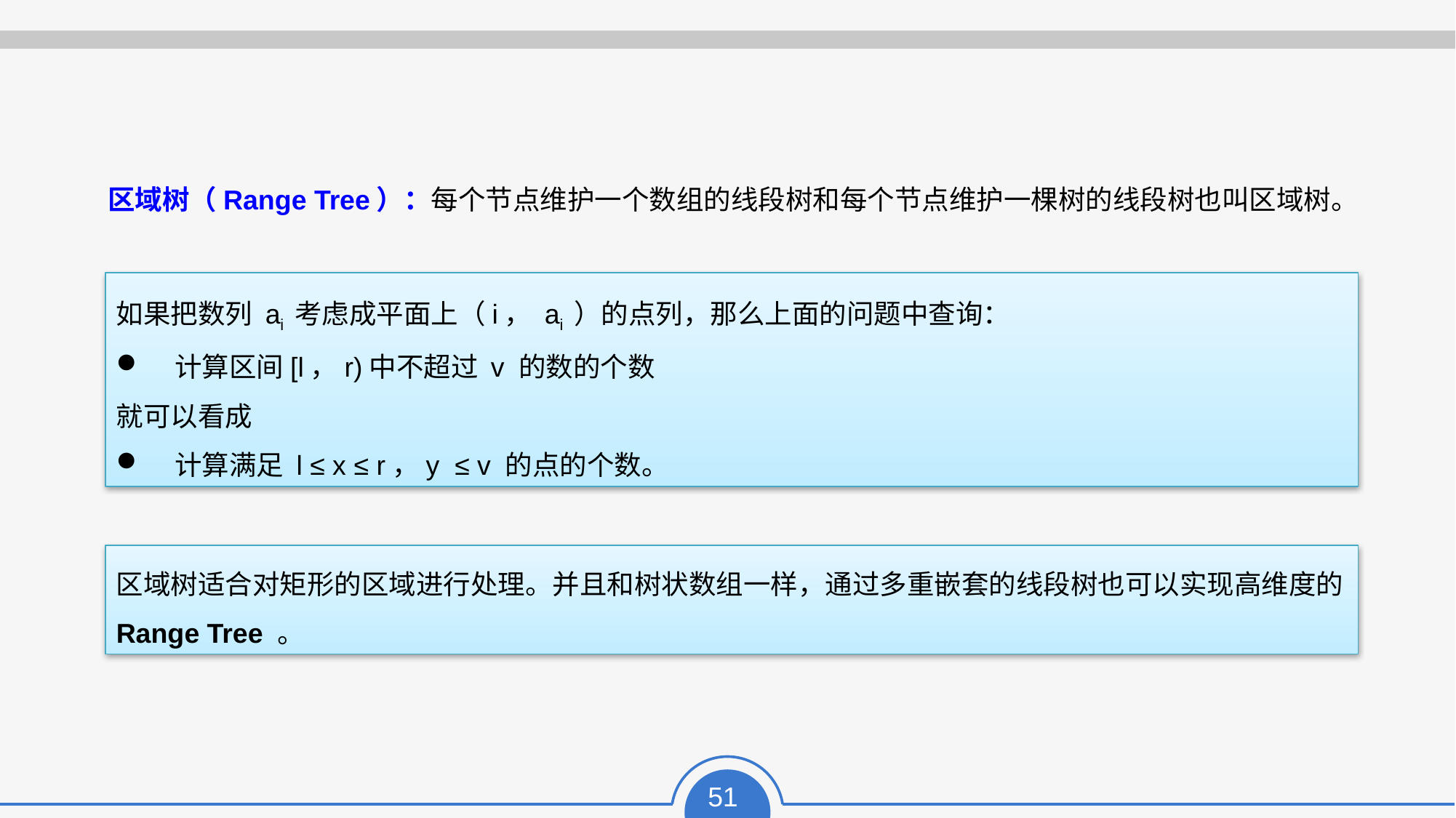

区域树（Range Tree）：每个节点维护一个数组的线段树和每个节点维护一棵树的线段树也叫区域树。
如果把数列 ai 考虑成平面上（i， ai ）的点列，那么上面的问题中查询：
    计算区间[l，r)中不超过 v 的数的个数
就可以看成
    计算满足 l ≤ x ≤ r，y  ≤ v 的点的个数。
区域树适合对矩形的区域进行处理。并且和树状数组一样，通过多重嵌套的线段树也可以实现高维度的Range Tree 。